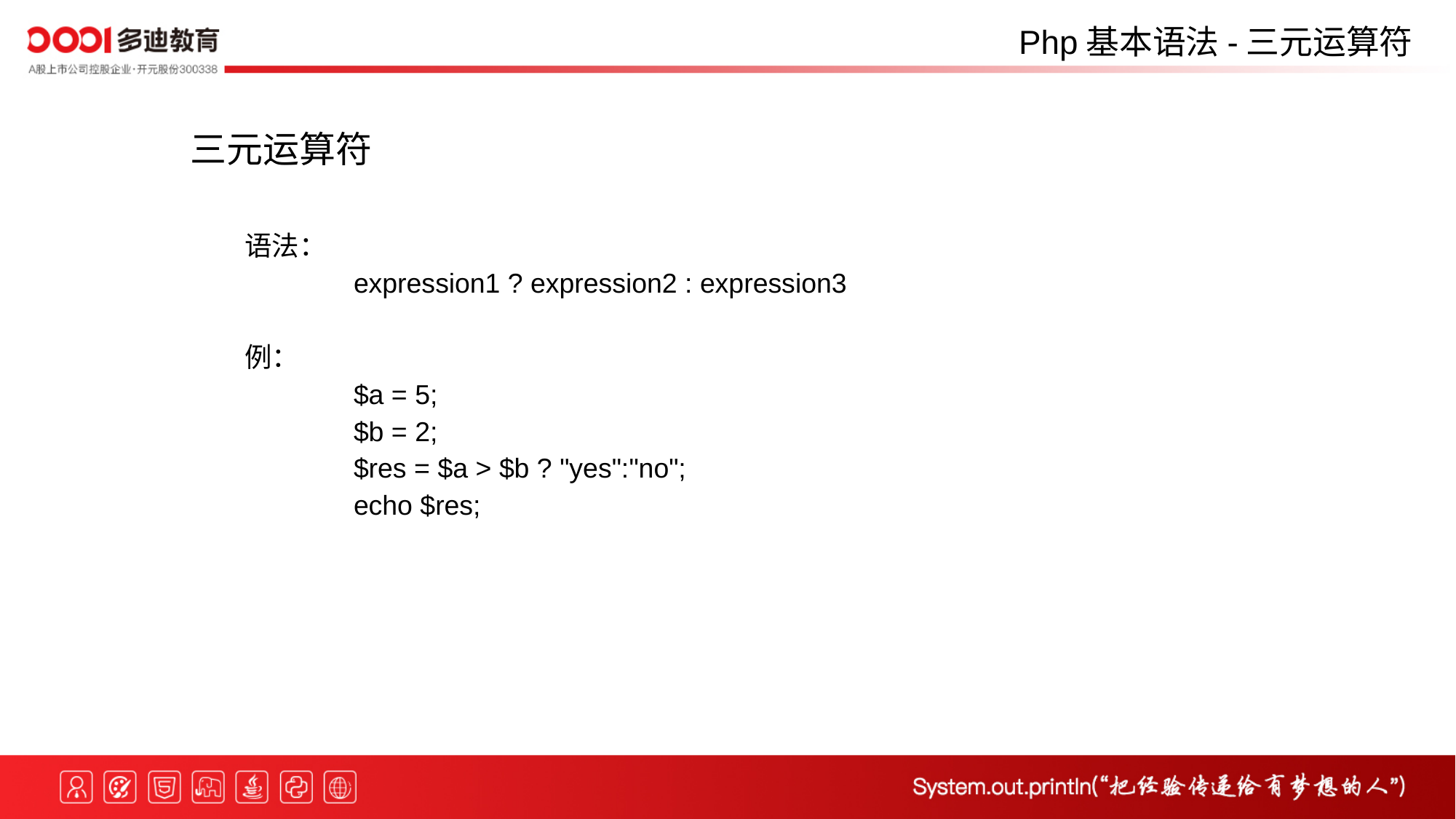

Php基本语法-三元运算符
三元运算符

语法：
	expression1 ? expression2 : expression3

例：
	$a = 5;
	$b = 2;
	$res = $a > $b ? "yes":"no";
	echo $res;